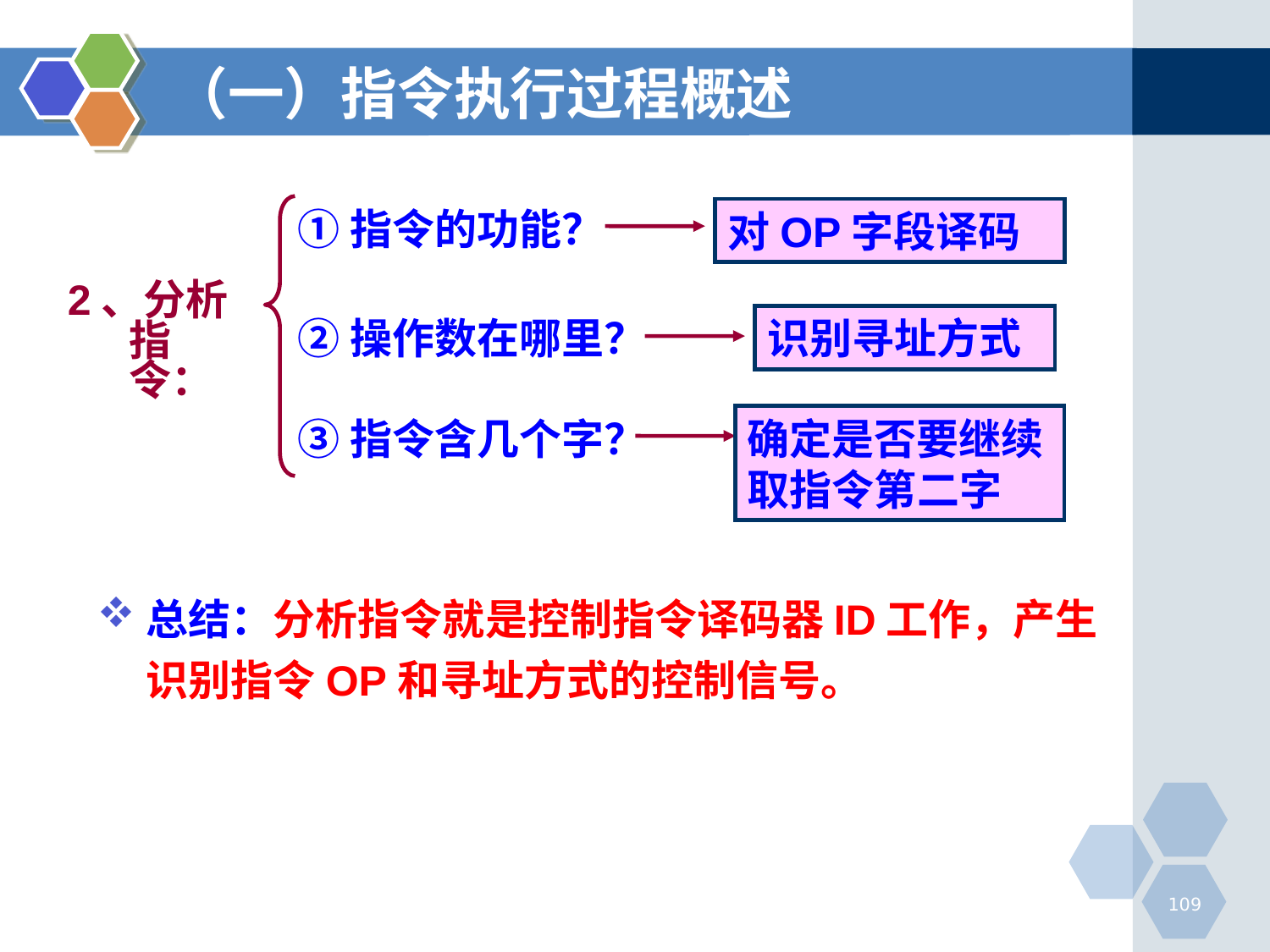

# （一）指令执行过程概述

①指令的功能？
对OP字段译码

2、分析指令：
②操作数在哪里？
识别寻址方式

③指令含几个字？
确定是否要继续取指令第二字

总结：分析指令就是控制指令译码器ID工作，产生识别指令OP和寻址方式的控制信号。
109